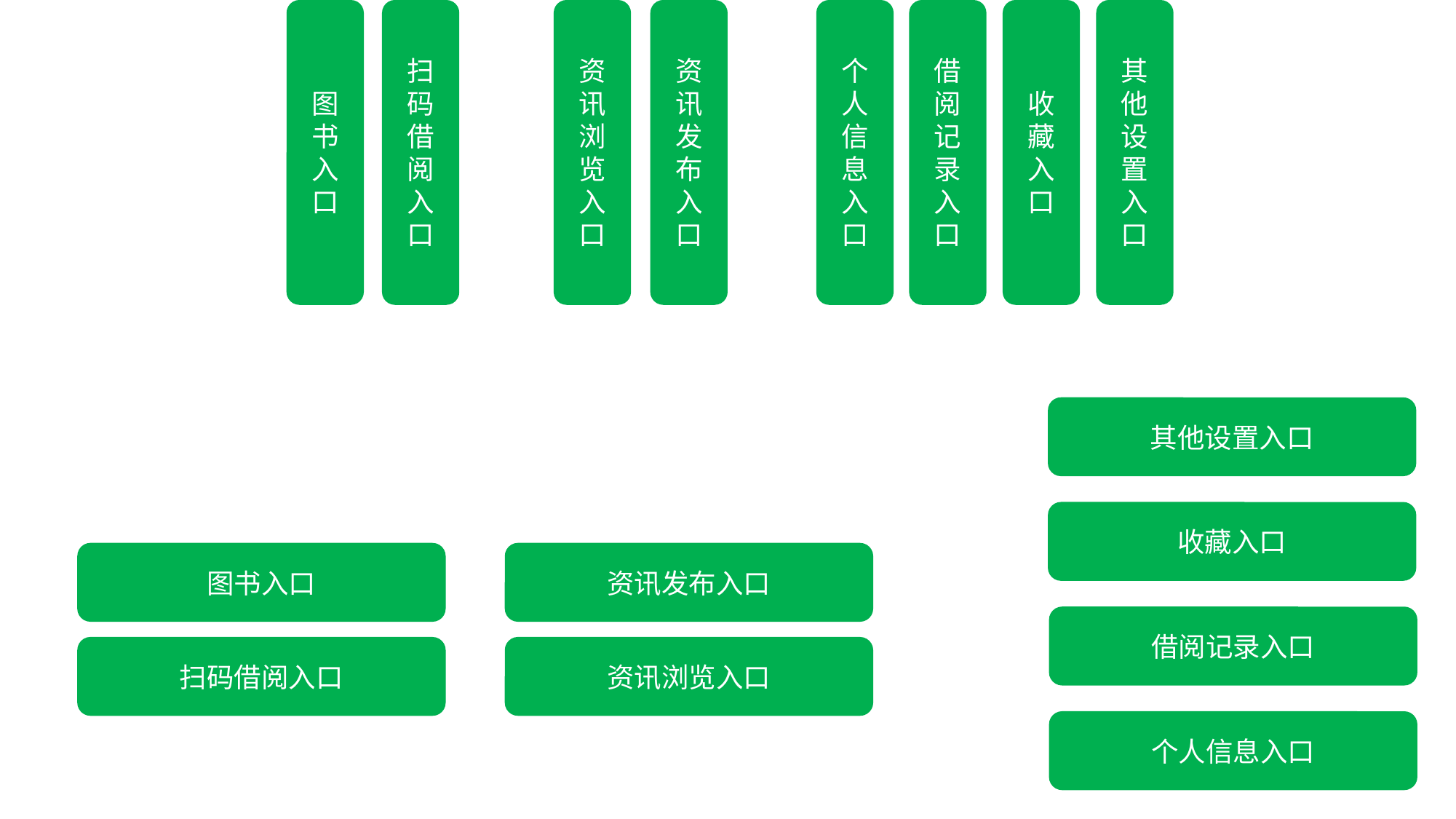

图书入口
扫码借阅入口
资讯浏览入口
资讯发布入口
个人信息入口
借阅记录入口
收藏入口
其他设置入口
其他设置入口
收藏入口
图书入口
资讯发布入口
借阅记录入口
扫码借阅入口
资讯浏览入口
个人信息入口